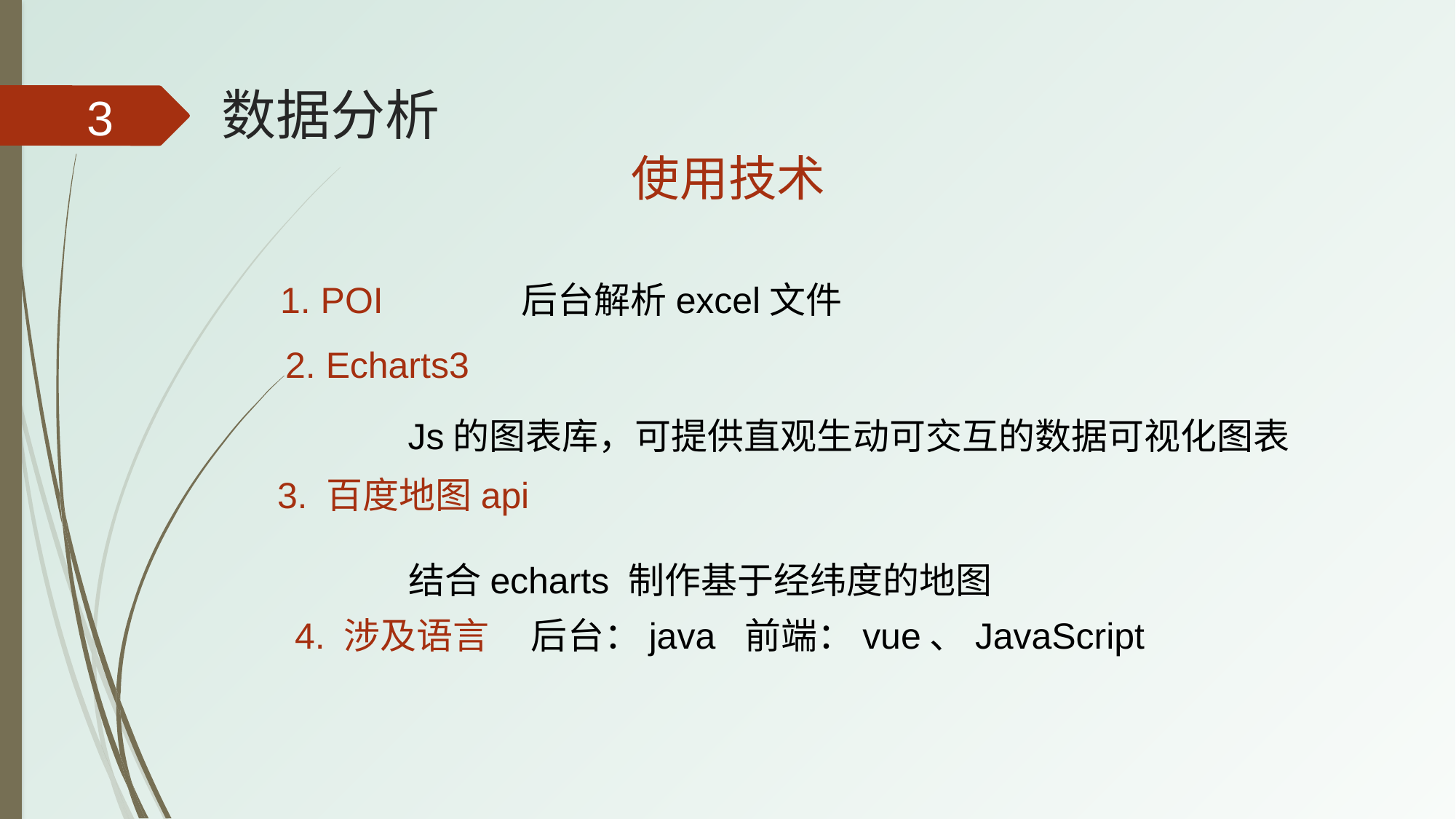

# 数据分析
3
使用技术
1. POI
后台解析excel文件
2. Echarts3
Js的图表库，可提供直观生动可交互的数据可视化图表
3. 百度地图api
结合echarts 制作基于经纬度的地图
4. 涉及语言
后台：java  前端：vue、JavaScript